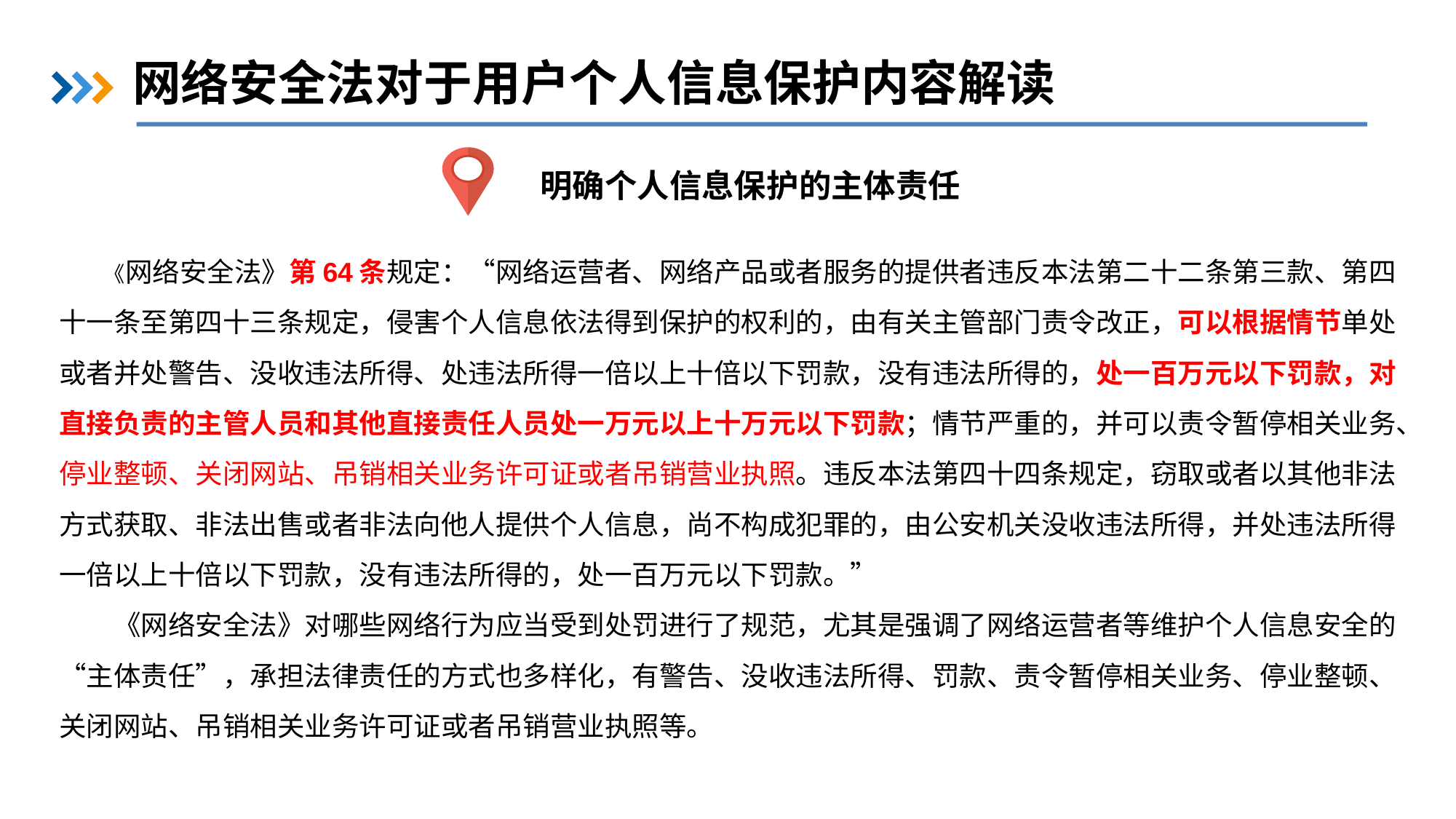

网络安全法对于用户个人信息保护内容解读

明确个人信息保护的主体责任
　     《网络安全法》第64条规定：“网络运营者、网络产品或者服务的提供者违反本法第二十二条第三款、第四十一条至第四十三条规定，侵害个人信息依法得到保护的权利的，由有关主管部门责令改正，可以根据情节单处或者并处警告、没收违法所得、处违法所得一倍以上十倍以下罚款，没有违法所得的，处一百万元以下罚款，对直接负责的主管人员和其他直接责任人员处一万元以上十万元以下罚款；情节严重的，并可以责令暂停相关业务、停业整顿、关闭网站、吊销相关业务许可证或者吊销营业执照。违反本法第四十四条规定，窃取或者以其他非法方式获取、非法出售或者非法向他人提供个人信息，尚不构成犯罪的，由公安机关没收违法所得，并处违法所得一倍以上十倍以下罚款，没有违法所得的，处一百万元以下罚款。”
　　《网络安全法》对哪些网络行为应当受到处罚进行了规范，尤其是强调了网络运营者等维护个人信息安全的“主体责任”，承担法律责任的方式也多样化，有警告、没收违法所得、罚款、责令暂停相关业务、停业整顿、关闭网站、吊销相关业务许可证或者吊销营业执照等。